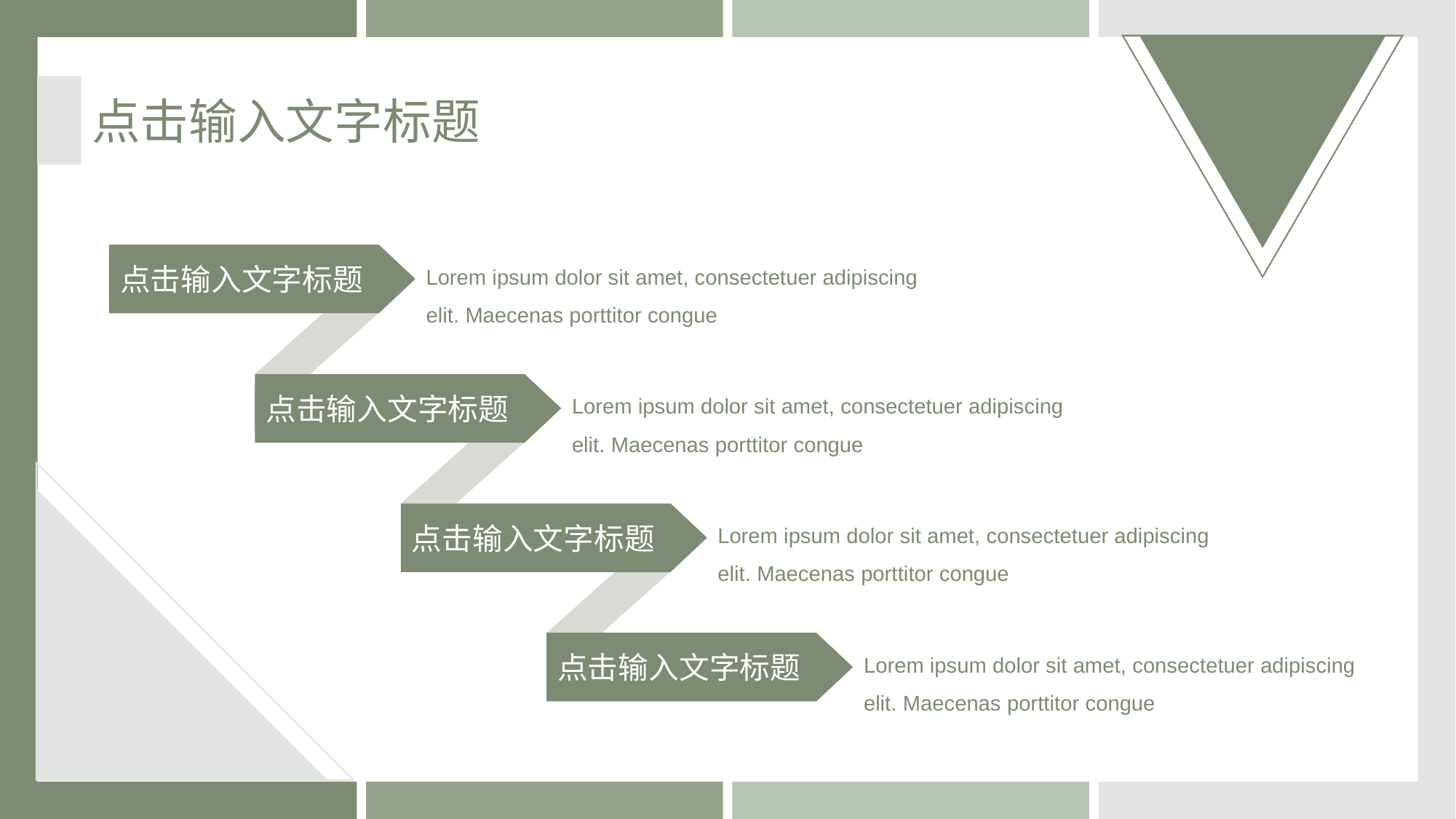

点击输入文字标题

点击输入文字标题
Lorem ipsum dolor sit amet, consectetuer adipiscing elit. Maecenas porttitor congue

点击输入文字标题
Lorem ipsum dolor sit amet, consectetuer adipiscing elit. Maecenas porttitor congue

点击输入文字标题
Lorem ipsum dolor sit amet, consectetuer adipiscing elit. Maecenas porttitor congue

点击输入文字标题
Lorem ipsum dolor sit amet, consectetuer adipiscing elit. Maecenas porttitor congue